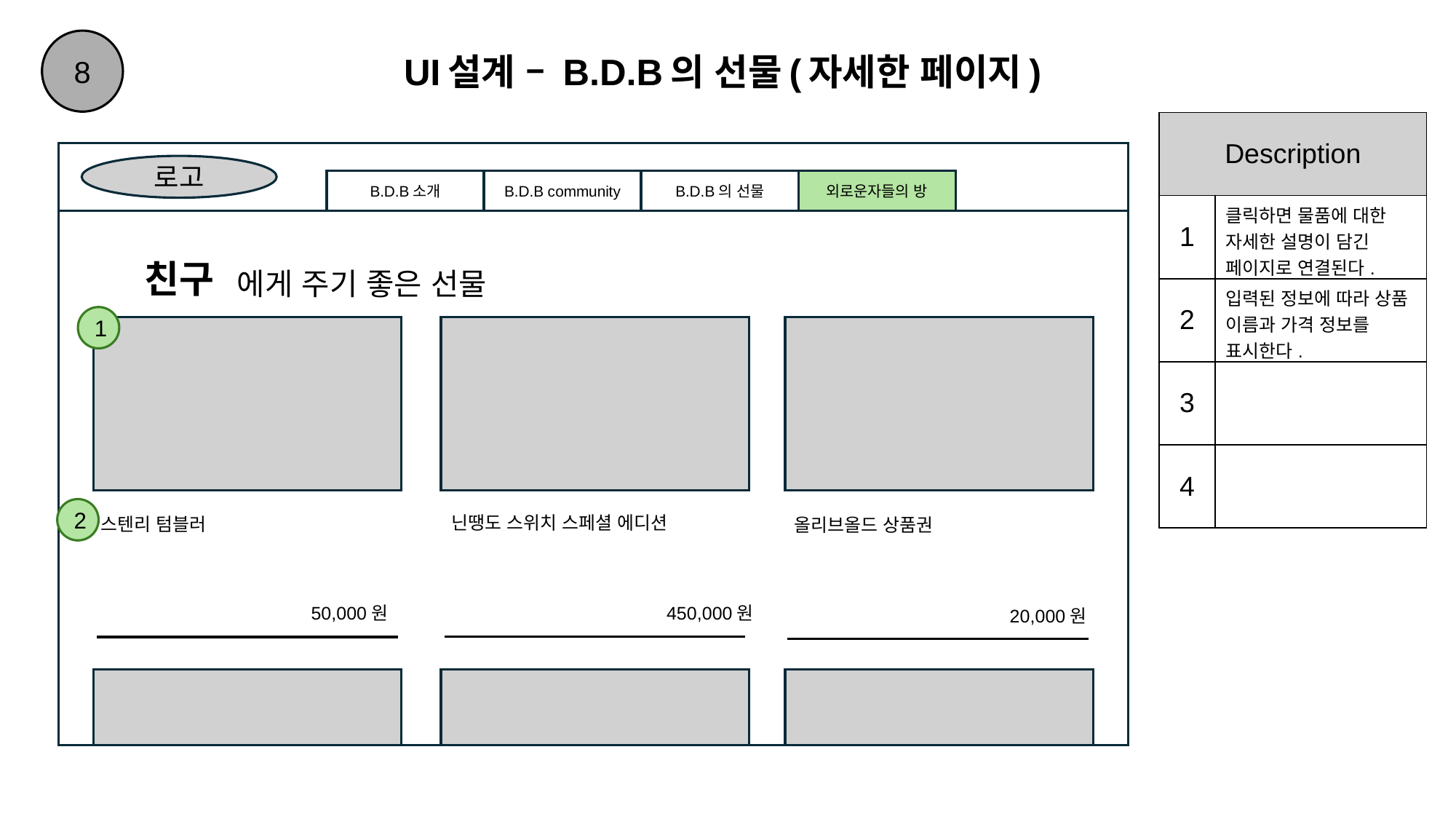

8
# UI설계 – B.D.B의 선물(자세한 페이지)
| Description |  |
| --- | --- |
| 1 | 클릭하면 물품에 대한 자세한 설명이 담긴 페이지로 연결된다. |
| 2 | 입력된 정보에 따라 상품 이름과 가격 정보를 표시한다. |
| 3 |  |
| 4 |  |

로고
외로운자들의 방
B.D.B소개
B.D.B community
B.D.B의 선물
친구
에게 주기 좋은 선물
1

2
닌땡도 스위치 스페셜 에디션
스텐리 텀블러
올리브올드 상품권
50,000원
450,000원
20,000원